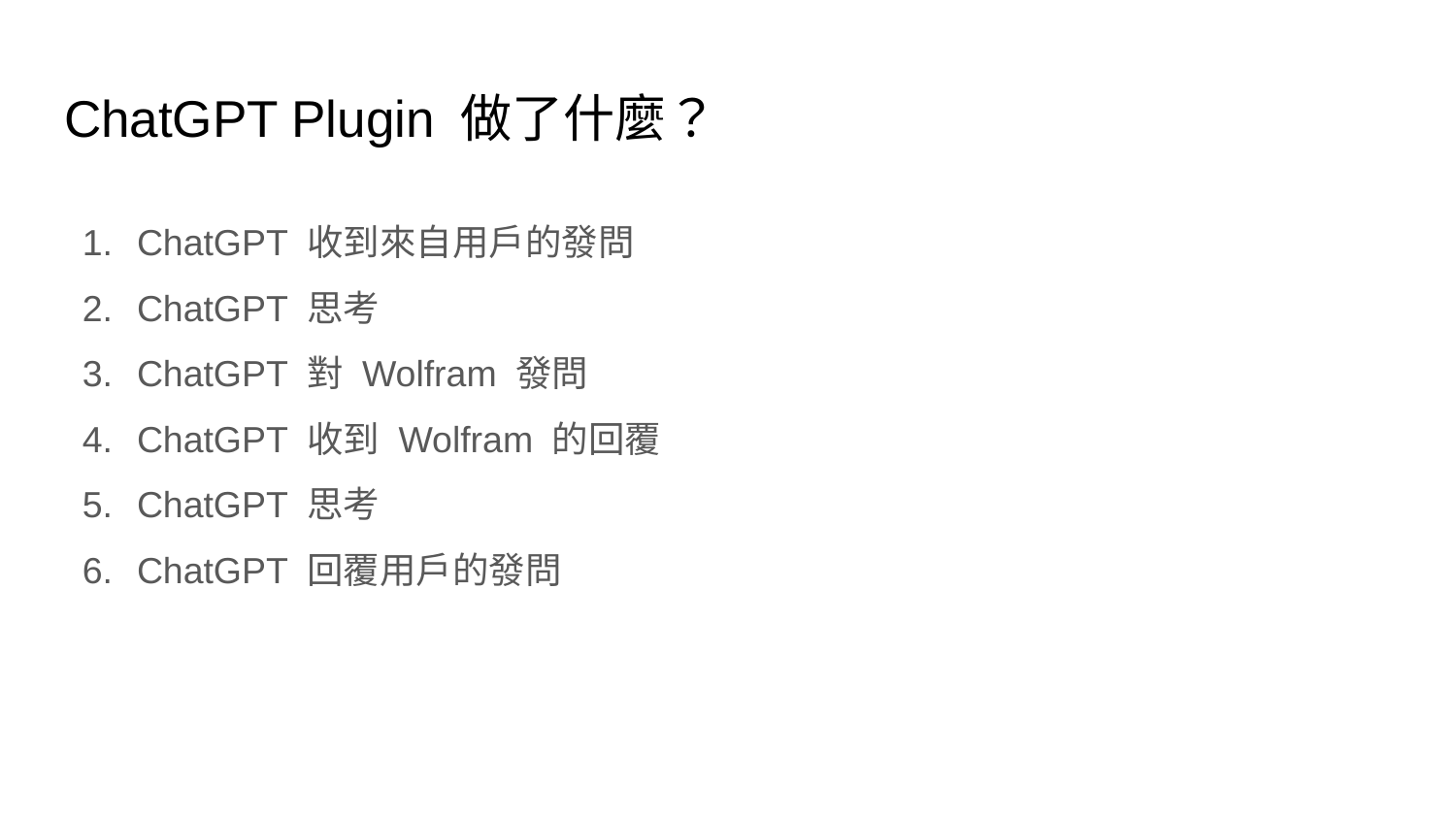

# ChatGPT Plugin 做了什麼？
ChatGPT 收到來自用戶的發問
ChatGPT 思考
ChatGPT 對 Wolfram 發問
ChatGPT 收到 Wolfram 的回覆
ChatGPT 思考
ChatGPT 回覆用戶的發問